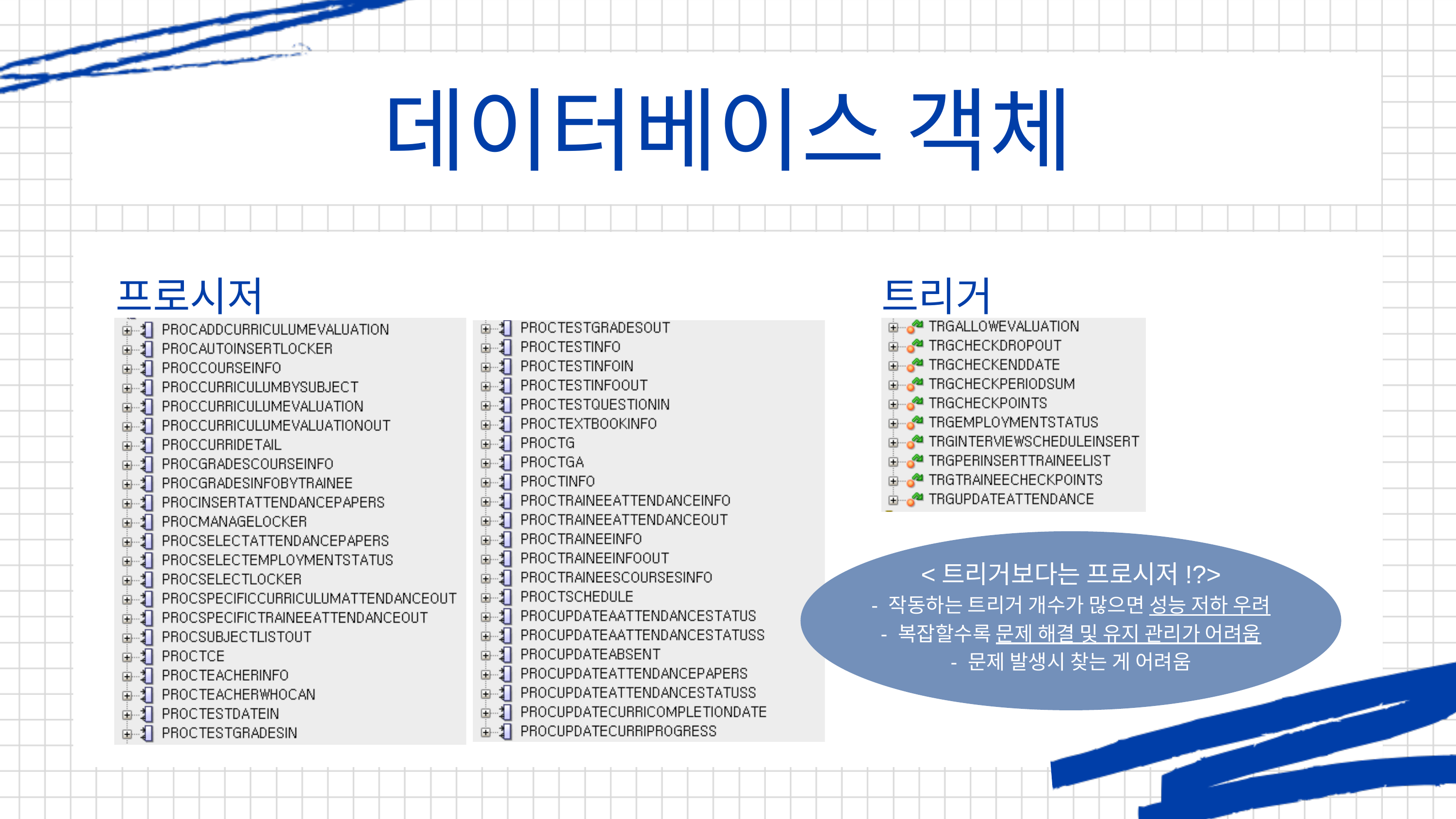

데이터베이스 객체

프로시저
트리거

<트리거보다는 프로시저!?>
- 작동하는 트리거 개수가 많으면 성능 저하 우려
- 복잡할수록 문제 해결 및 유지 관리가 어려움
- 문제 발생시 찾는 게 어려움